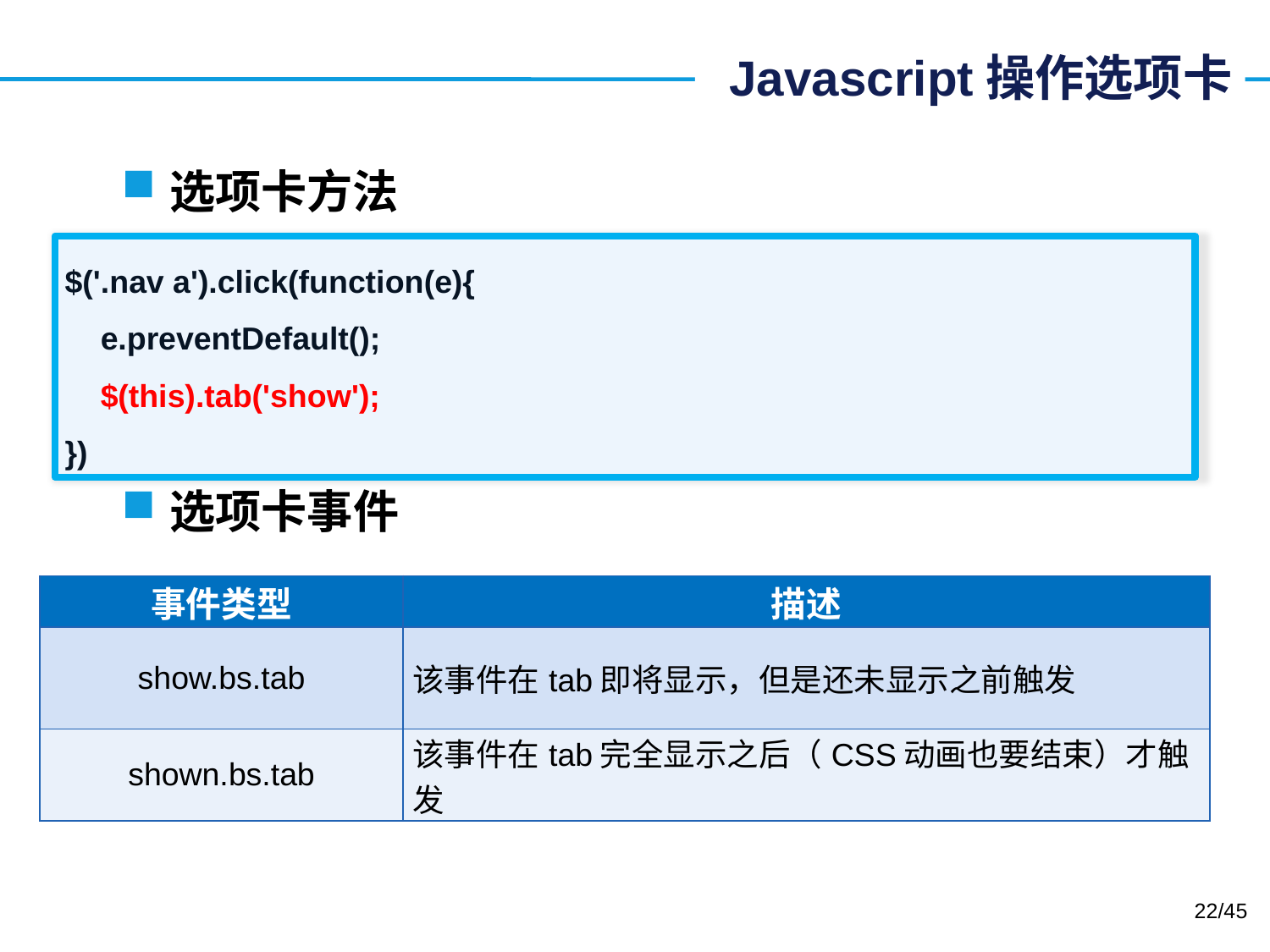

# Javascript操作选项卡
选项卡方法

选项卡事件

$('.nav a').click(function(e){
    e.preventDefault();
    $(this).tab('show');
})
| 事件类型 | 描述 |
| --- | --- |
| show.bs.tab | 该事件在tab即将显示，但是还未显示之前触发 |
| shown.bs.tab | 该事件在tab完全显示之后（CSS动画也要结束）才触发 |
22/45